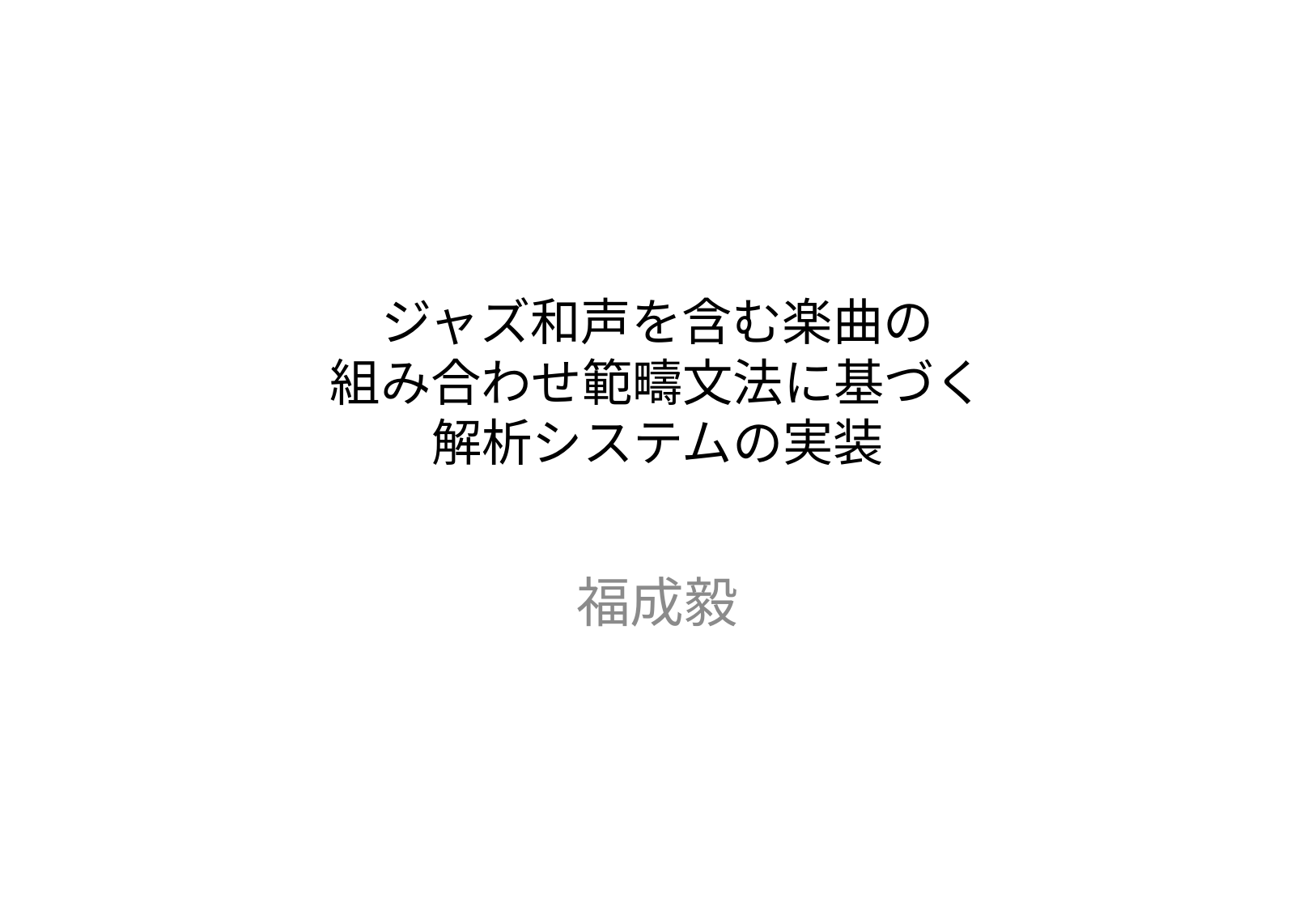

# ジャズ和声を含む楽曲の 組み合わせ範疇文法に基づく 解析システムの実装
福成毅